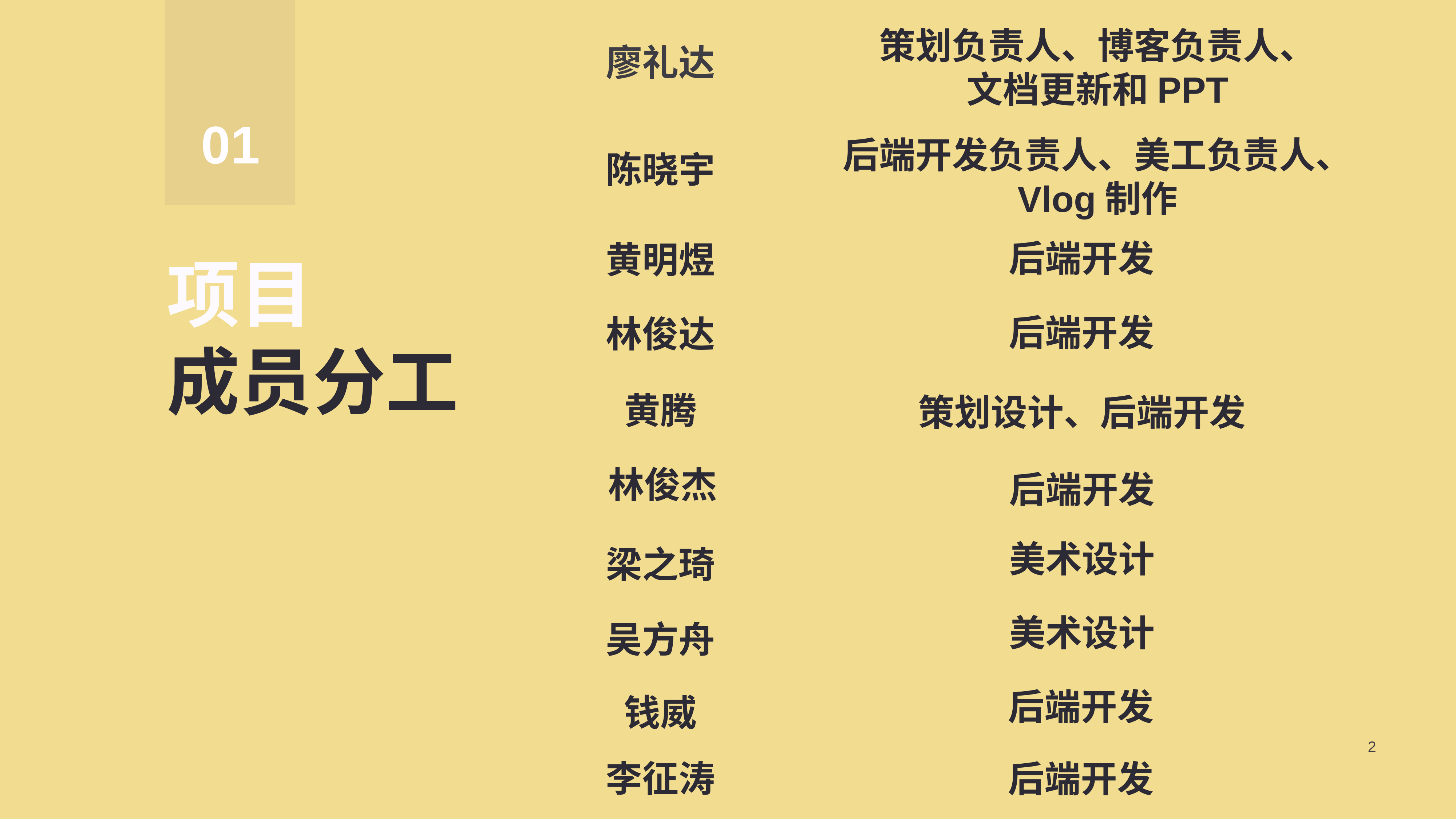

01
策划负责人、博客负责人、
文档更新和PPT
廖礼达
后端开发负责人、美工负责人、
Vlog制作
陈晓宇
后端开发
黄明煜
项目
成员分工
后端开发
林俊达
策划设计、后端开发
黄腾
林俊杰
后端开发
美术设计
梁之琦
美术设计
吴方舟
后端开发
钱威
2
后端开发
李征涛